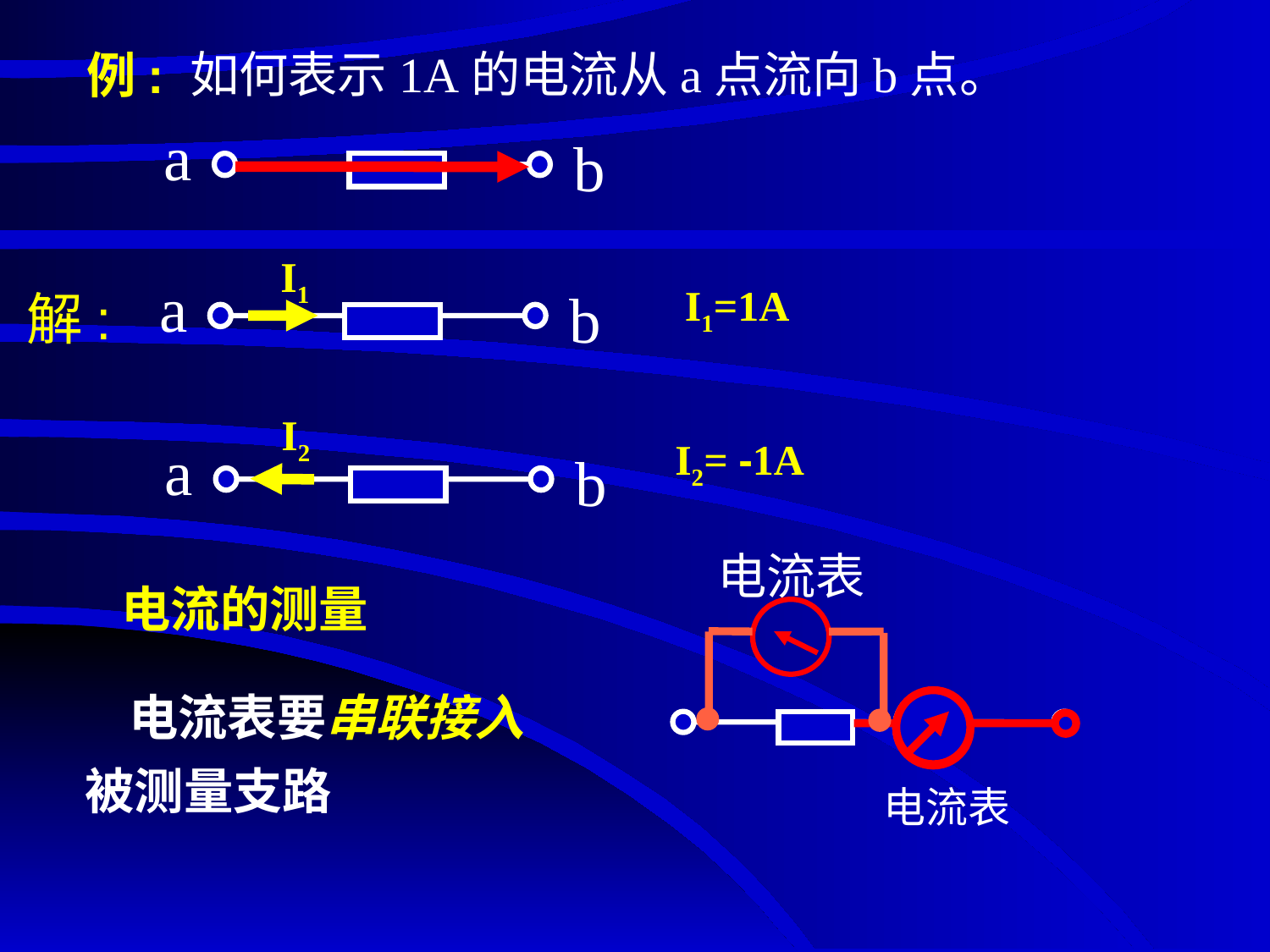

# 例:
如何表示1A的电流从a点流向b点。
a
b

I1
a
b

     I1=1A
解:

I2
a
b

   I2= -1A

电流表

电流的测量
  电流表要串联接入被测量支路

  电流表